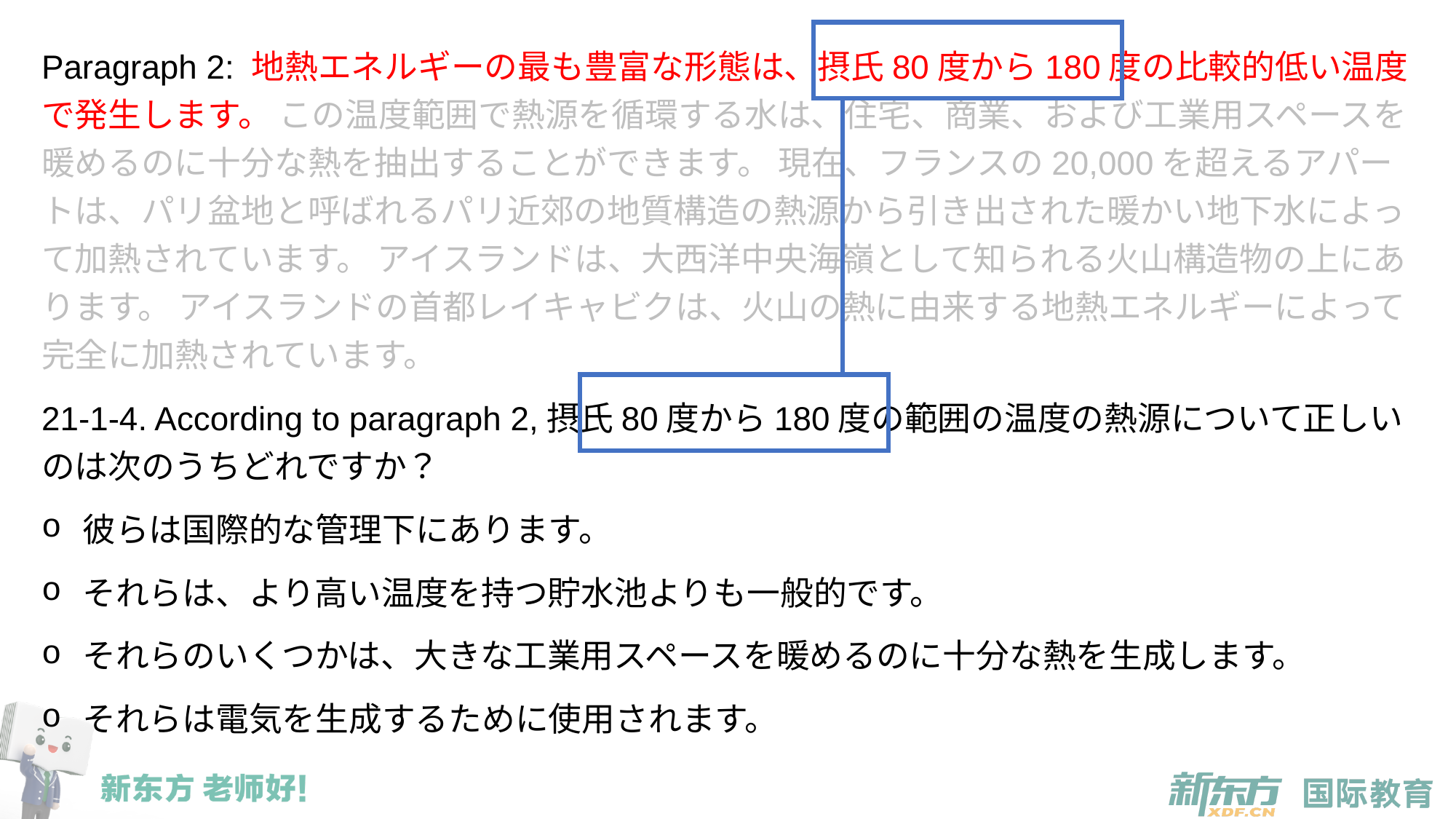

Paragraph 2: 地熱エネルギーの最も豊富な形態は、摂氏80度から180度の比較的低い温度で発生します。 この温度範囲で熱源を循環する水は、住宅、商業、および工業用スペースを暖めるのに十分な熱を抽出することができます。 現在、フランスの20,000を超えるアパートは、パリ盆地と呼ばれるパリ近郊の地質構造の熱源から引き出された暖かい地下水によって加熱されています。 アイスランドは、大西洋中央海嶺として知られる火山構造物の上にあります。 アイスランドの首都レイキャビクは、火山の熱に由来する地熱エネルギーによって完全に加熱されています。
21-1-4. According to paragraph 2,摂氏80度から180度の範囲の温度の熱源について正しいのは次のうちどれですか？
彼らは国際的な管理下にあります。
それらは、より高い温度を持つ貯水池よりも一般的です。
それらのいくつかは、大きな工業用スペースを暖めるのに十分な熱を生成します。
それらは電気を生成するために使用されます。